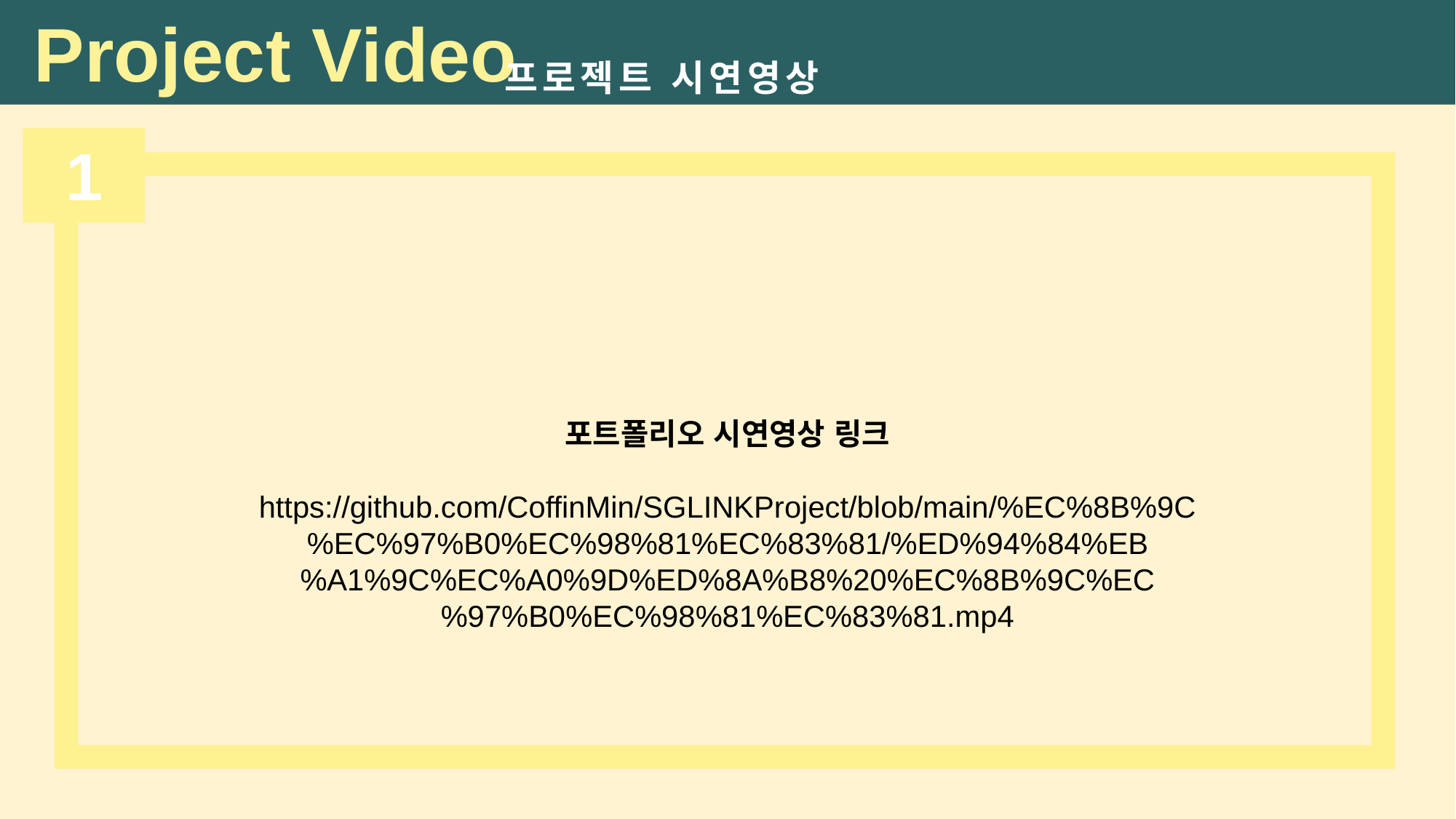

Project Video
프로젝트 시연영상

1

포트폴리오 시연영상 링크

https://github.com/CoffinMin/SGLINKProject/blob/main/%EC%8B%9C%EC%97%B0%EC%98%81%EC%83%81/%ED%94%84%EB%A1%9C%EC%A0%9D%ED%8A%B8%20%EC%8B%9C%EC%97%B0%EC%98%81%EC%83%81.mp4